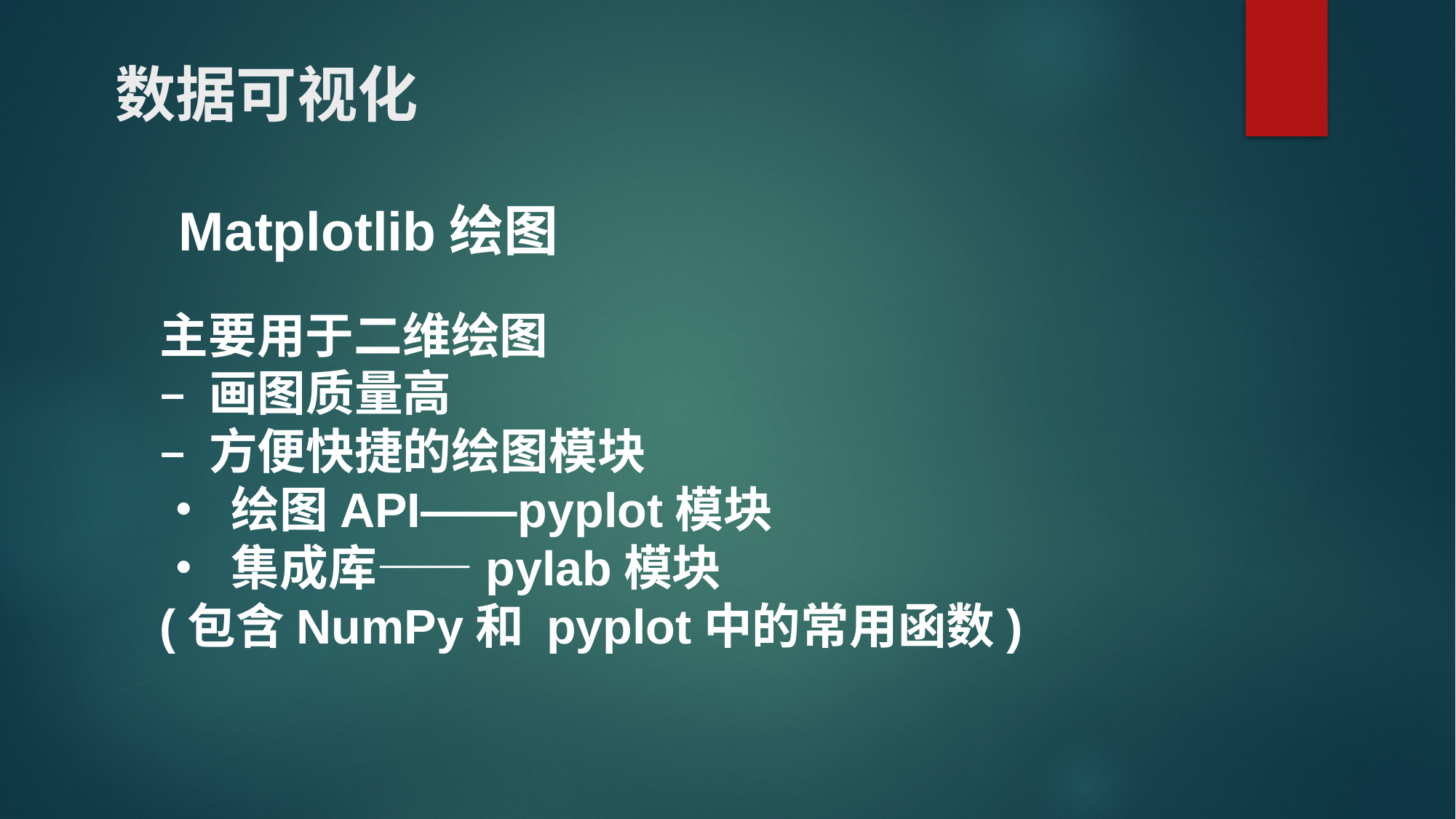

# 数据可视化
Matplotlib绘图
主要用于二维绘图
– 画图质量高
– 方便快捷的绘图模块
• 绘图API——pyplot模块
• 集成库——pylab模块
(包含NumPy和 pyplot中的常用函数)